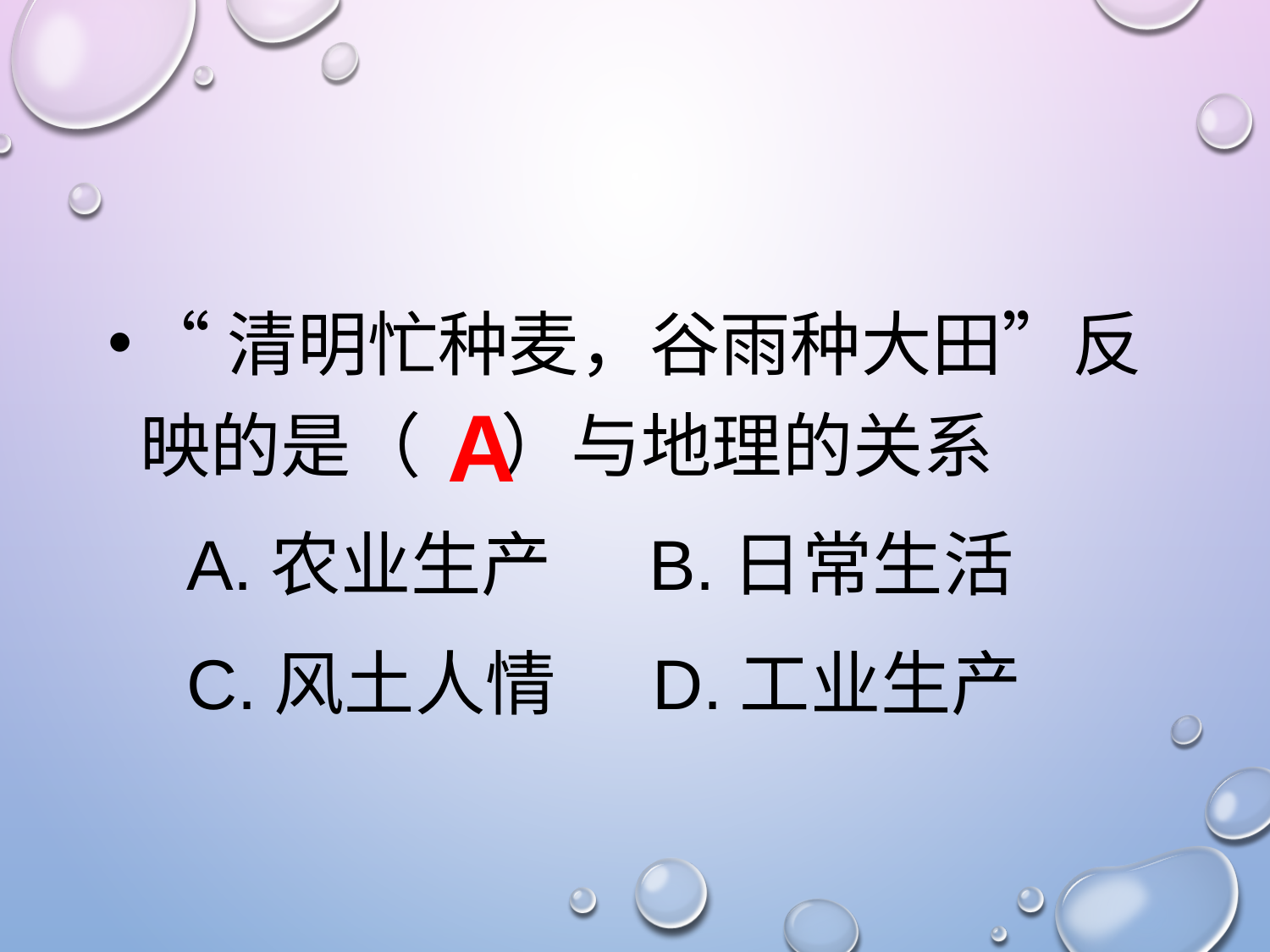

“清明忙种麦，谷雨种大田”反映的是（     ）与地理的关系
    A.农业生产     B.日常生活
    C.风土人情     D.工业生产
A